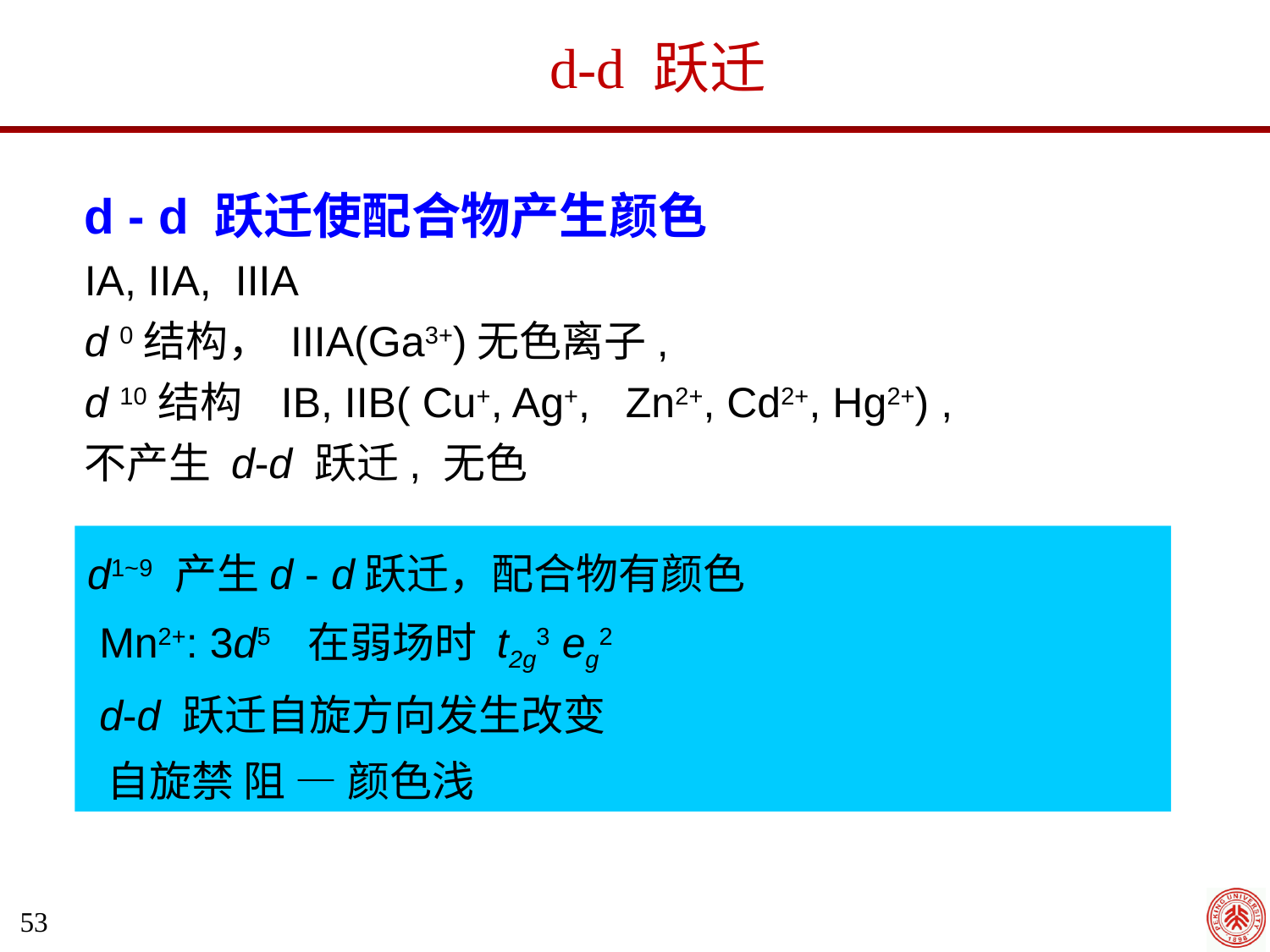

d-d 跃迁

d - d 跃迁使配合物产生颜色
IA, IIA,  IIIA
d 0结构， IIIA(Ga3+)无色离子,
d 10结构   IB, IIB( Cu+, Ag+,   Zn2+, Cd2+, Hg2+) ,
不产生 d-d 跃迁, 无色
d1~9 产生d - d跃迁，配合物有颜色
 Mn2+: 3d5    在弱场时 t2g3 eg2
 d-d 跃迁自旋方向发生改变
 自旋禁 阻 — 颜色浅